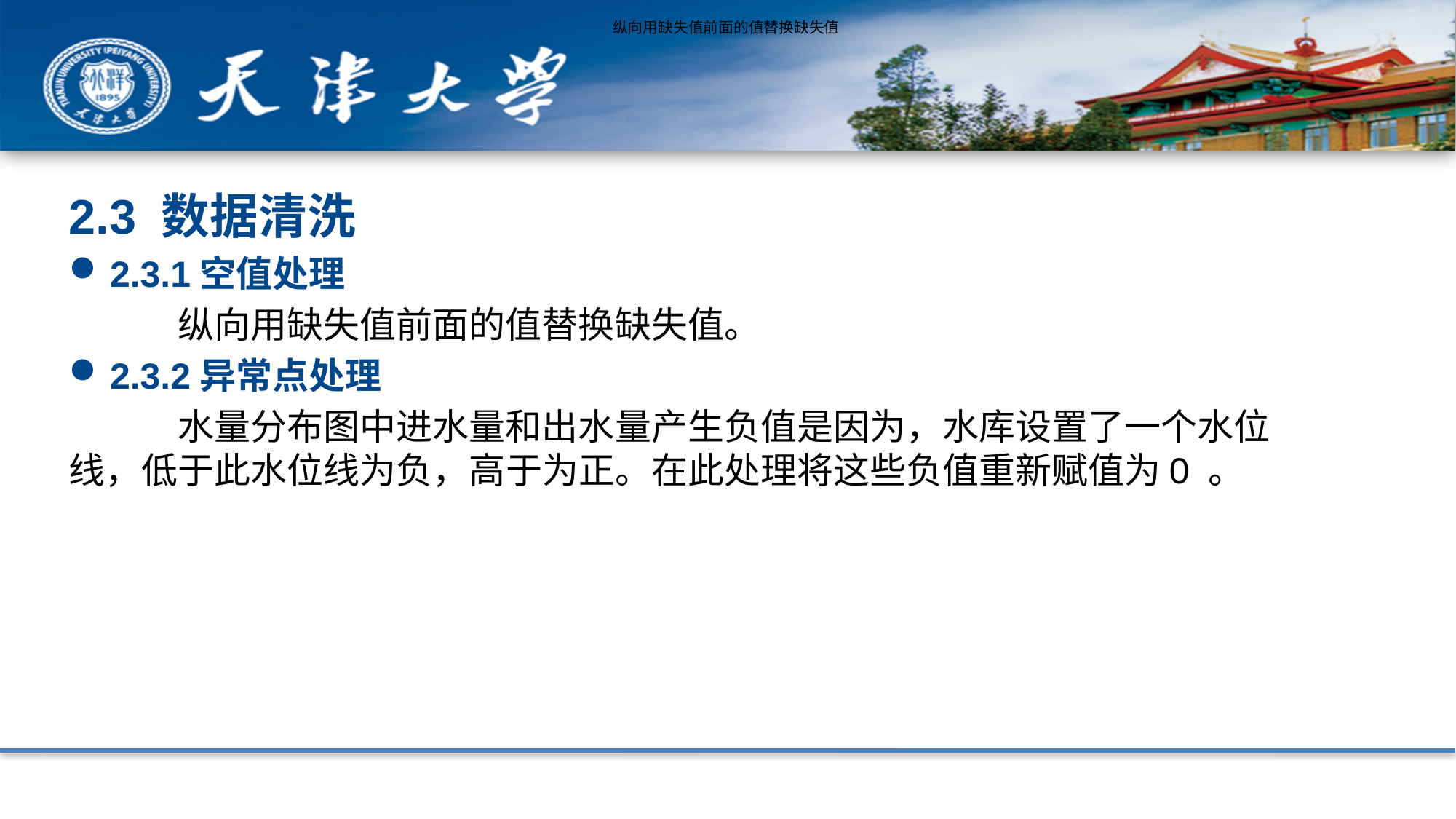

纵向用缺失值前面的值替换缺失值
2.3 数据清洗
2.3.1空值处理
	纵向用缺失值前面的值替换缺失值。
2.3.2异常点处理
	水量分布图中进水量和出水量产生负值是因为，水库设置了一个水位线，低于此水位线为负，高于为正。在此处理将这些负值重新赋值为0 。